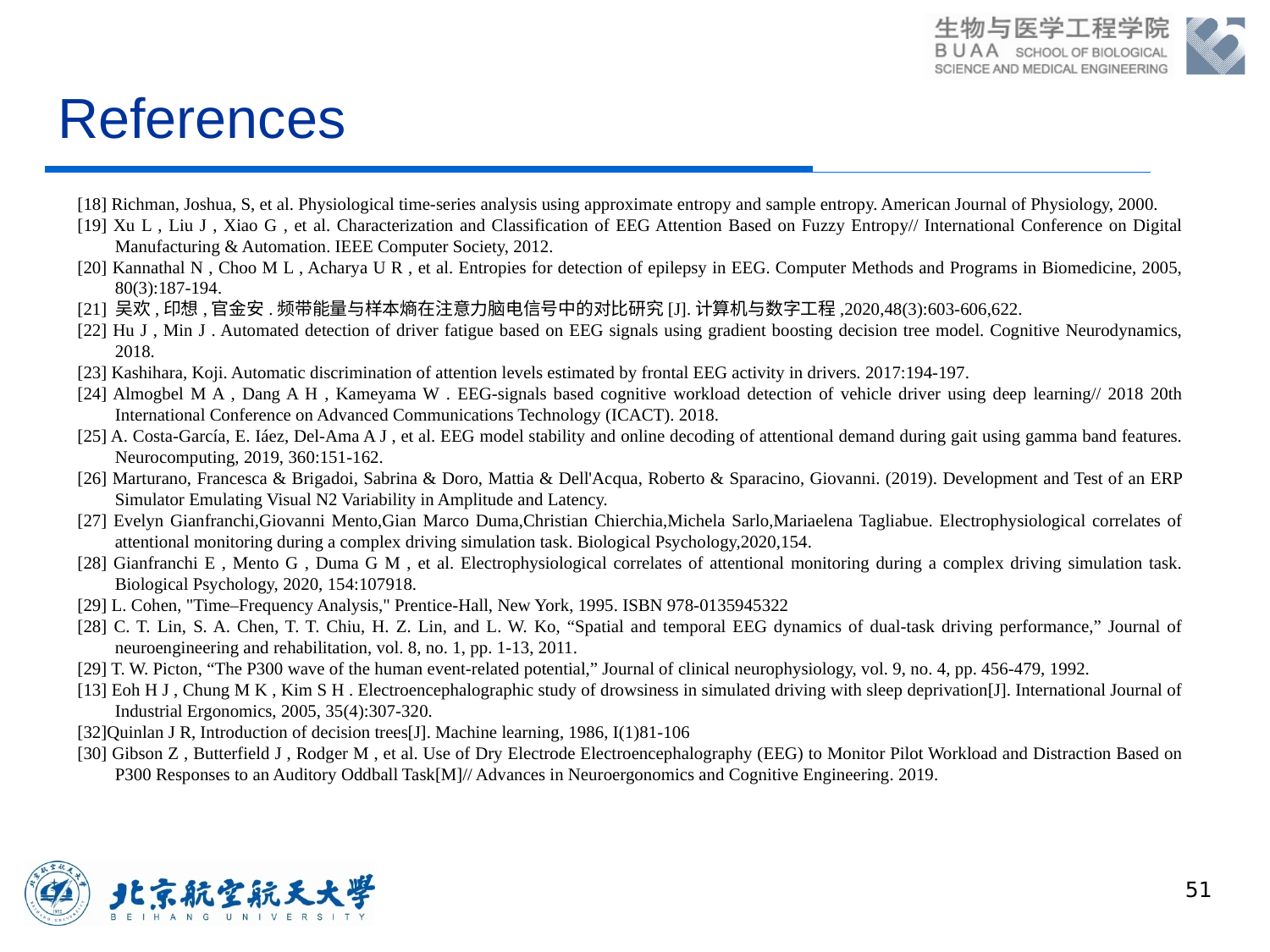

# References
[18] Richman, Joshua, S, et al. Physiological time-series analysis using approximate entropy and sample entropy. American Journal of Physiology, 2000.
[19] Xu L , Liu J , Xiao G , et al. Characterization and Classification of EEG Attention Based on Fuzzy Entropy// International Conference on Digital Manufacturing & Automation. IEEE Computer Society, 2012.
[20] Kannathal N , Choo M L , Acharya U R , et al. Entropies for detection of epilepsy in EEG. Computer Methods and Programs in Biomedicine, 2005, 80(3):187-194.
[21] 吴欢,印想,官金安.频带能量与样本熵在注意力脑电信号中的对比研究[J].计算机与数字工程,2020,48(3):603-606,622.
[22] Hu J , Min J . Automated detection of driver fatigue based on EEG signals using gradient boosting decision tree model. Cognitive Neurodynamics, 2018.
[23] Kashihara, Koji. Automatic discrimination of attention levels estimated by frontal EEG activity in drivers. 2017:194-197.
[24] Almogbel M A , Dang A H , Kameyama W . EEG-signals based cognitive workload detection of vehicle driver using deep learning// 2018 20th International Conference on Advanced Communications Technology (ICACT). 2018.
[25] A. Costa-García, E. Iáez, Del-Ama A J , et al. EEG model stability and online decoding of attentional demand during gait using gamma band features. Neurocomputing, 2019, 360:151-162.
[26] Marturano, Francesca & Brigadoi, Sabrina & Doro, Mattia & Dell'Acqua, Roberto & Sparacino, Giovanni. (2019). Development and Test of an ERP Simulator Emulating Visual N2 Variability in Amplitude and Latency.
[27] Evelyn Gianfranchi,Giovanni Mento,Gian Marco Duma,Christian Chierchia,Michela Sarlo,Mariaelena Tagliabue. Electrophysiological correlates of attentional monitoring during a complex driving simulation task. Biological Psychology,2020,154.
[28] Gianfranchi E , Mento G , Duma G M , et al. Electrophysiological correlates of attentional monitoring during a complex driving simulation task. Biological Psychology, 2020, 154:107918.
[29] L. Cohen, "Time–Frequency Analysis," Prentice-Hall, New York, 1995. ISBN 978-0135945322
[28] C. T. Lin, S. A. Chen, T. T. Chiu, H. Z. Lin, and L. W. Ko, “Spatial and temporal EEG dynamics of dual-task driving performance,” Journal of neuroengineering and rehabilitation, vol. 8, no. 1, pp. 1-13, 2011.
[29] T. W. Picton, “The P300 wave of the human event-related potential,” Journal of clinical neurophysiology, vol. 9, no. 4, pp. 456-479, 1992.
[13] Eoh H J , Chung M K , Kim S H . Electroencephalographic study of drowsiness in simulated driving with sleep deprivation[J]. International Journal of Industrial Ergonomics, 2005, 35(4):307-320.
[32]Quinlan J R, Introduction of decision trees[J]. Machine learning, 1986, I(1)81-106
[30] Gibson Z , Butterfield J , Rodger M , et al. Use of Dry Electrode Electroencephalography (EEG) to Monitor Pilot Workload and Distraction Based on P300 Responses to an Auditory Oddball Task[M]// Advances in Neuroergonomics and Cognitive Engineering. 2019.
51